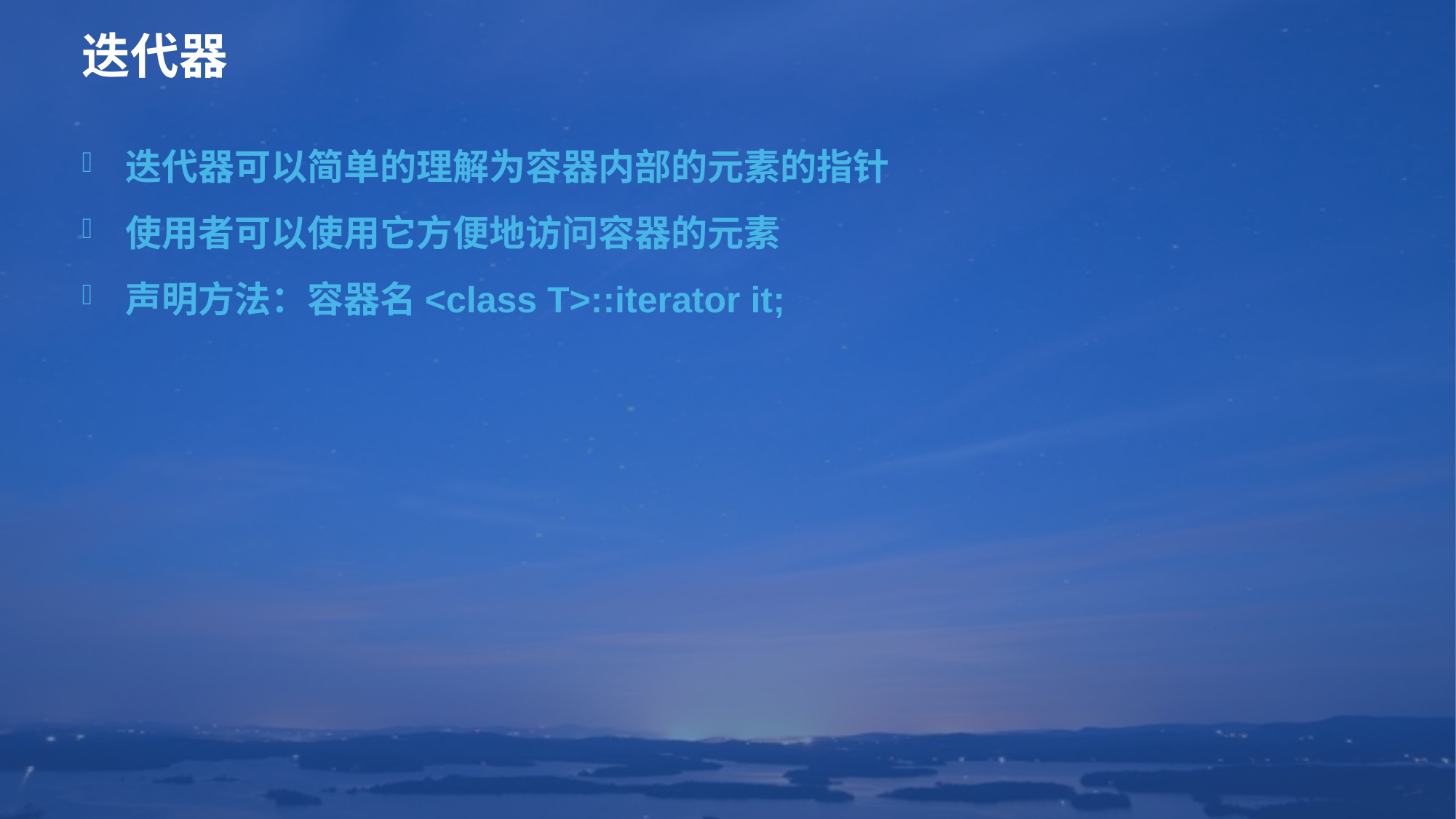

# 迭代器
迭代器可以简单的理解为容器内部的元素的指针
使用者可以使用它方便地访问容器的元素
声明方法：容器名<class T>::iterator it;